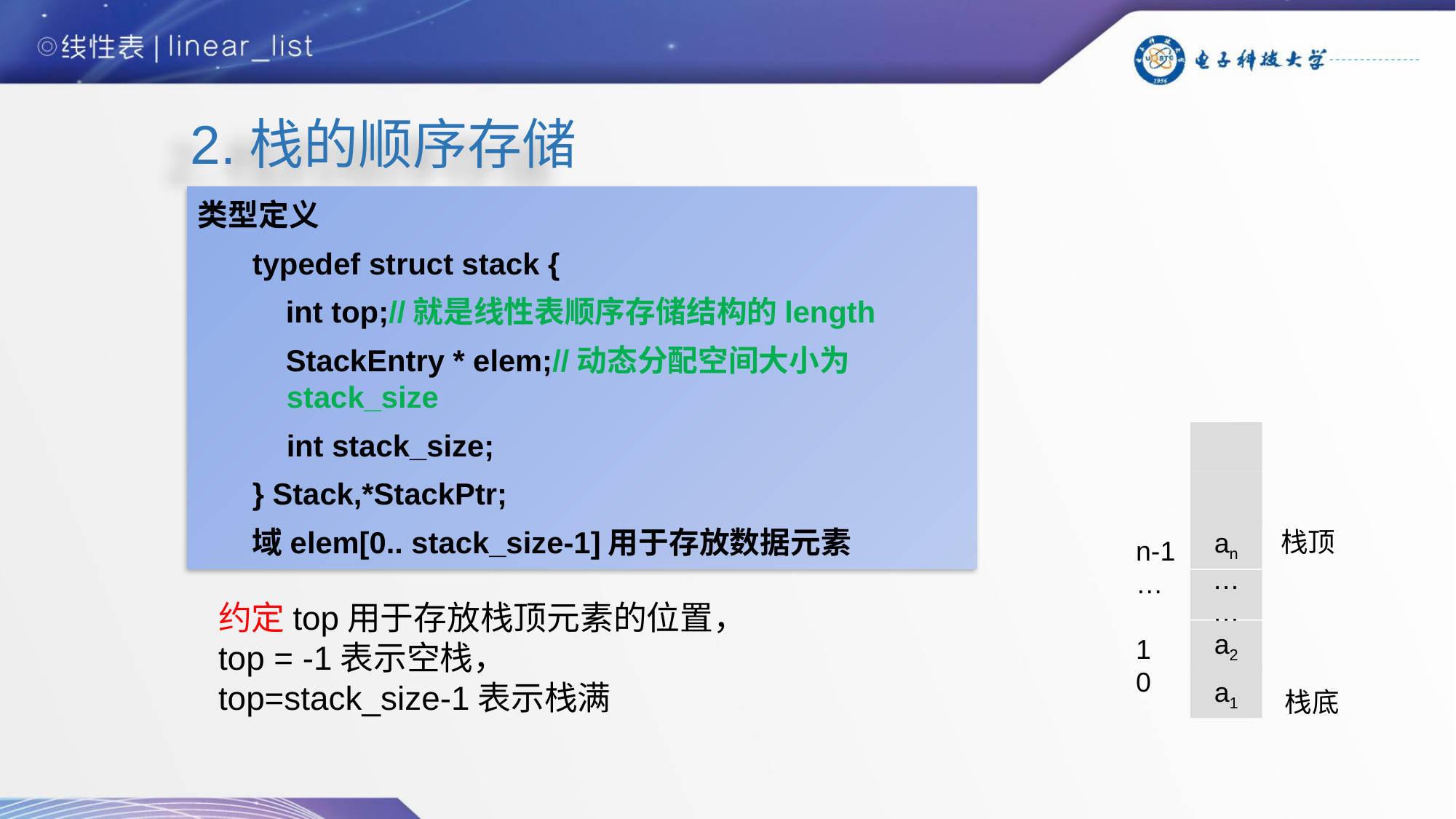

# 2.栈的顺序存储
类型定义
typedef struct stack {
    int top;//就是线性表顺序存储结构的length
    StackEntry * elem;//动态分配空间大小为stack_size
	int stack_size;
} Stack,*StackPtr;
域elem[0.. stack_size-1]用于存放数据元素

an
栈顶
n-1
…

1
0
……
约定top用于存放栈顶元素的位置，
top = -1表示空栈，
top=stack_size-1表示栈满
a2
a1
栈底